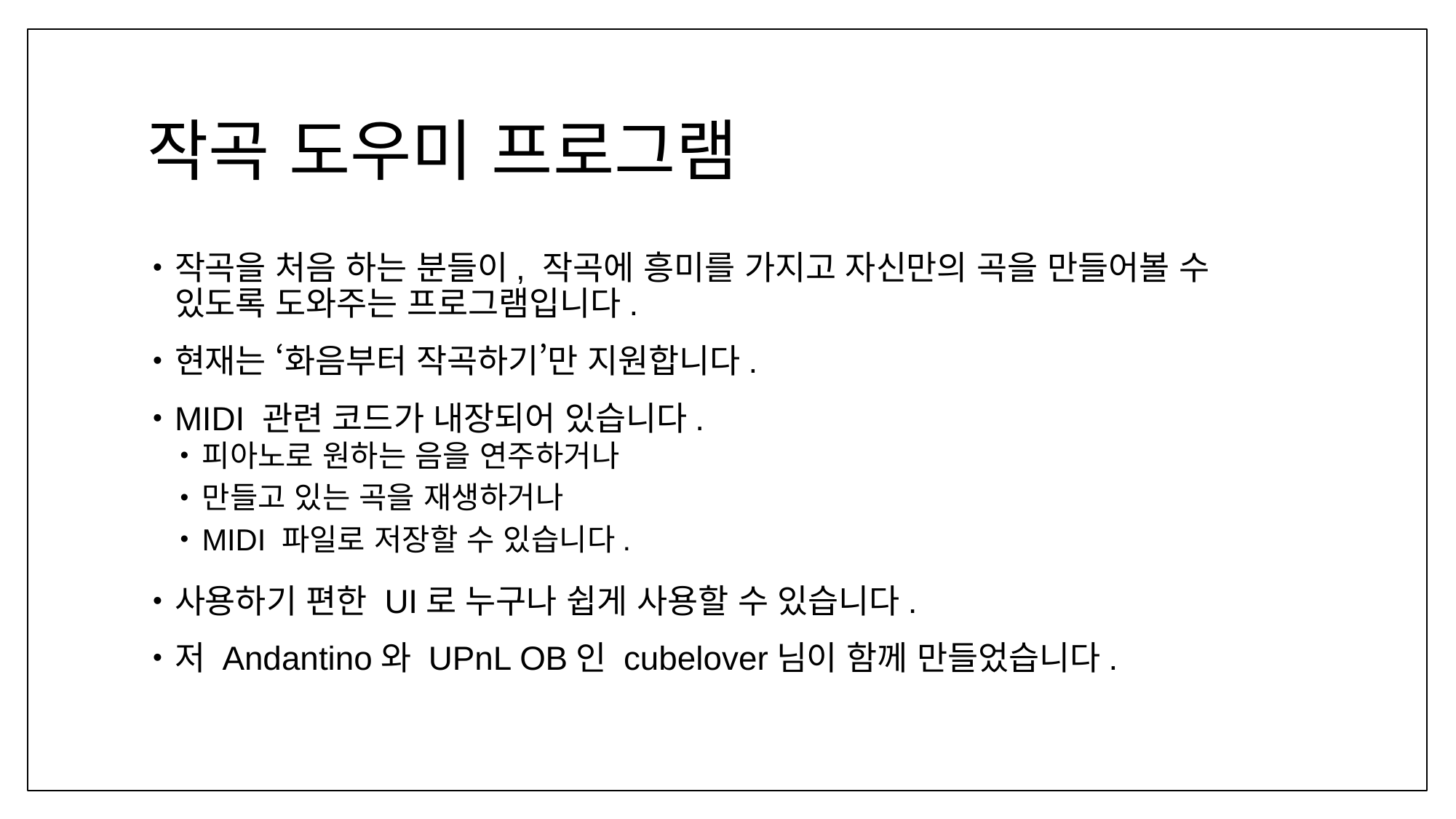

# 작곡 도우미 프로그램
작곡을 처음 하는 분들이, 작곡에 흥미를 가지고 자신만의 곡을 만들어볼 수
있도록 도와주는 프로그램입니다.
현재는 ‘화음부터 작곡하기’만 지원합니다.
MIDI 관련 코드가 내장되어 있습니다.
피아노로 원하는 음을 연주하거나
만들고 있는 곡을 재생하거나
MIDI 파일로 저장할 수 있습니다.
사용하기 편한 UI로 누구나 쉽게 사용할 수 있습니다.
저 Andantino와 UPnL OB인 cubelover님이 함께 만들었습니다.